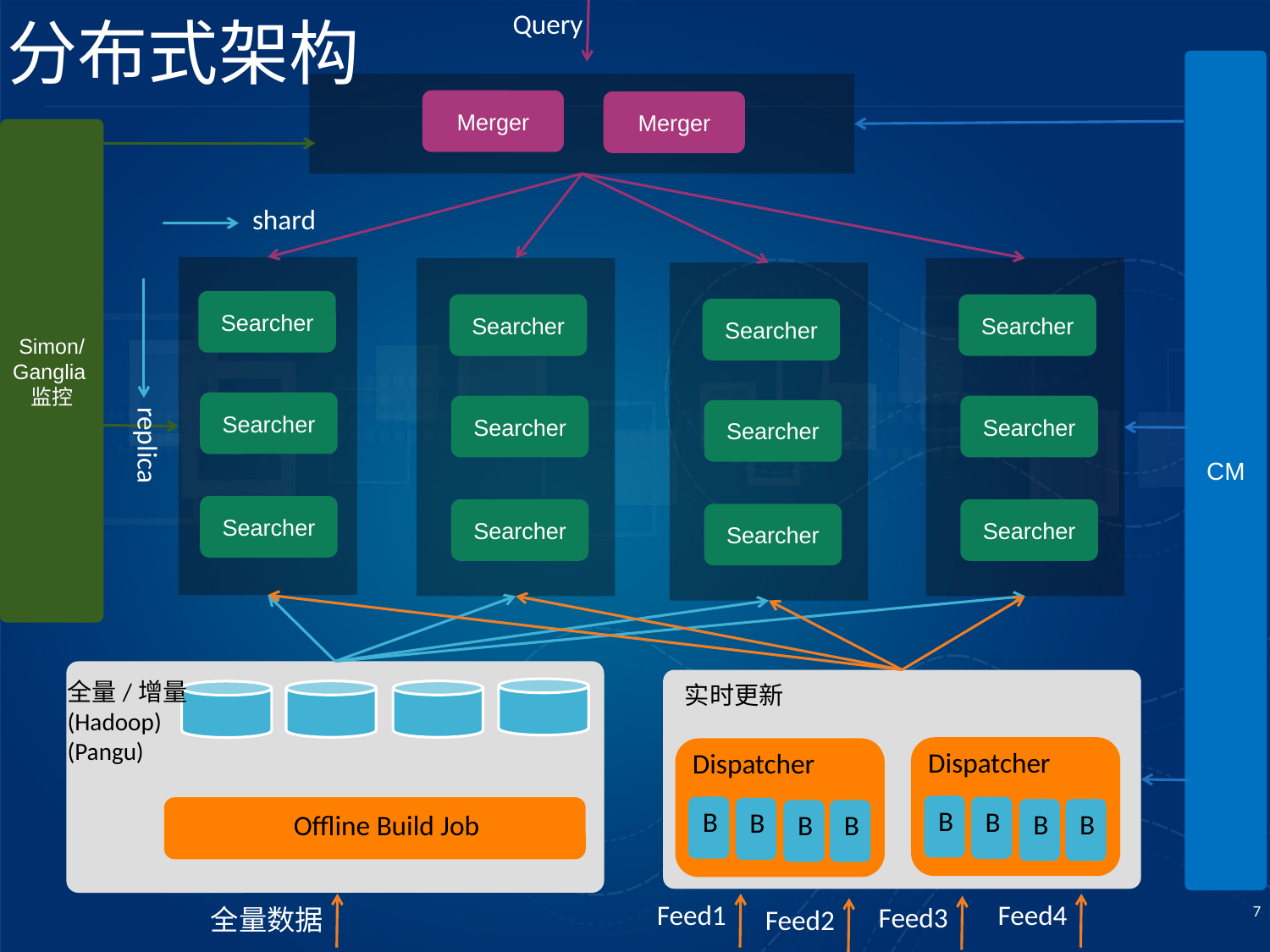

Query
分布式架构
CM

Merger
Merger
Simon/Ganglia监控
shard

Searcher
Searcher
Searcher
Searcher
Searcher
Searcher
Searcher
Searcher
replica
Searcher
Searcher
Searcher
Searcher

全量/增量
(Hadoop)
(Pangu)

实时更新

Dispatcher
B
B
B
B

Dispatcher
B
B
B
B

Offline Build Job
Feed4
Feed1
Feed3
全量数据
Feed2
7